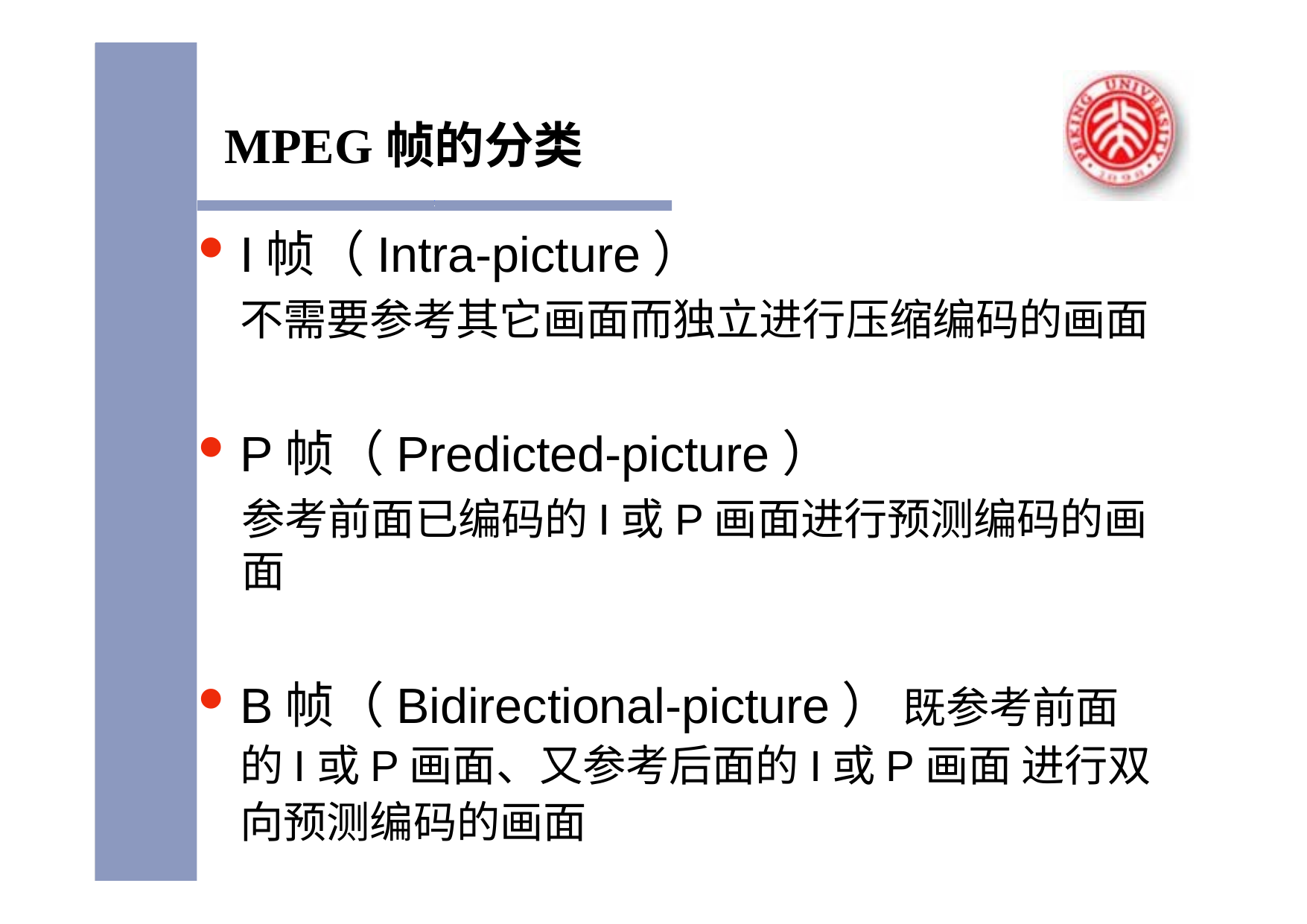

# MPEG帧的分类

I帧（Intra-picture）
不需要参考其它画面而独立进行压缩编码的画面

P帧（Predicted-picture）
参考前面已编码的I或P画面进行预测编码的画面

B帧（Bidirectional-picture） 既参考前面的I或P画面、又参考后面的I或P画面 进行双向预测编码的画面